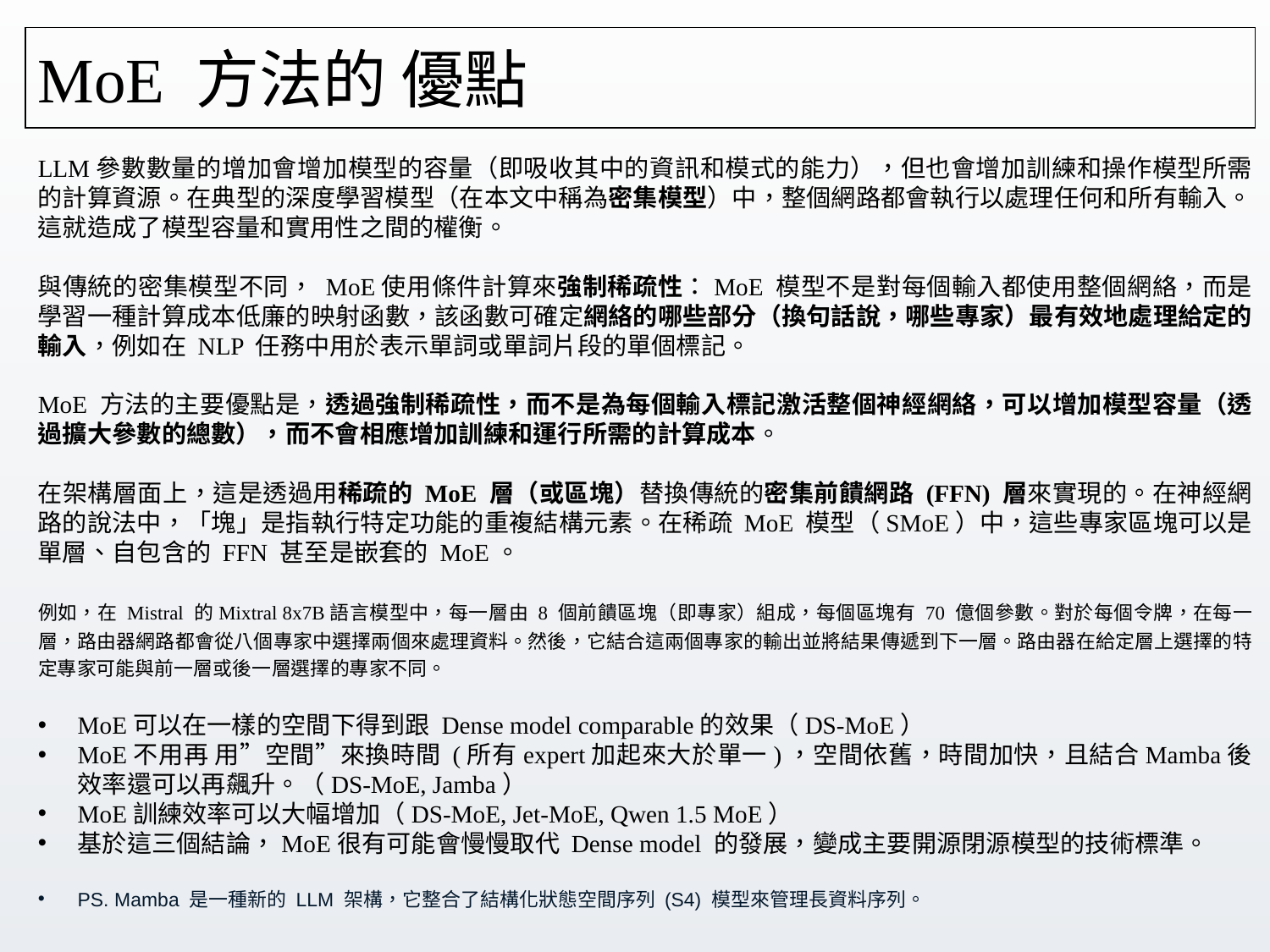

# MoE 方法的 優點
LLM參數數量的增加會增加模型的容量（即吸收其中的資訊和模式的能力），但也會增加訓練和操作模型所需的計算資源。在典型的深度學習模型（在本文中稱為密集模型）中，整個網路都會執行以處理任何和所有輸入。這就造成了模型容量和實用性之間的權衡。

與傳統的密集模型不同， MoE使用條件計算來強制稀疏性：MoE 模型不是對每個輸入都使用整個網絡，而是學習一種計算成本低廉的映射函數，該函數可確定網絡的哪些部分（換句話說，哪些專家）最有效地處理給定的輸入，例如在 NLP 任務中用於表示單詞或單詞片段的單個標記。

MoE 方法的主要優點是，透過強制稀疏性，而不是為每個輸入標記激活整個神經網絡，可以增加模型容量（透過擴大參數的總數），而不會相應增加訓練和運行所需的計算成本。

在架構層面上，這是透過用稀疏的 MoE 層（或區塊）替換傳統的密集前饋網路 (FFN) 層來實現的。在神經網路的說法中，「塊」是指執行特定功能的重複結構元素。在稀疏 MoE 模型（SMoE）中，這些專家區塊可以是單層、自包含的 FFN 甚至是嵌套的 MoE。

例如，在 Mistral 的Mixtral 8x7B語言模型中，每一層由 8 個前饋區塊（即專家）組成，每個區塊有 70 億個參數。對於每個令牌，在每一層，路由器網路都會從八個專家中選擇兩個來處理資料。然後，它結合這兩個專家的輸出並將結果傳遞到下一層。路由器在給定層上選擇的特定專家可能與前一層或後一層選擇的專家不同。

MoE可以在一樣的空間下得到跟 Dense model comparable的效果（DS-MoE）
MoE不用再 用”空間”來換時間 (所有expert加起來大於單一)，空間依舊，時間加快，且結合Mamba後效率還可以再飆升。（DS-MoE, Jamba）
MoE訓練效率可以大幅增加（DS-MoE, Jet-MoE, Qwen 1.5 MoE）
基於這三個結論，MoE很有可能會慢慢取代 Dense model 的發展，變成主要開源閉源模型的技術標準。

PS. Mamba 是一種新的 LLM 架構，它整合了結構化狀態空間序列 (S4) 模型來管理長資料序列。